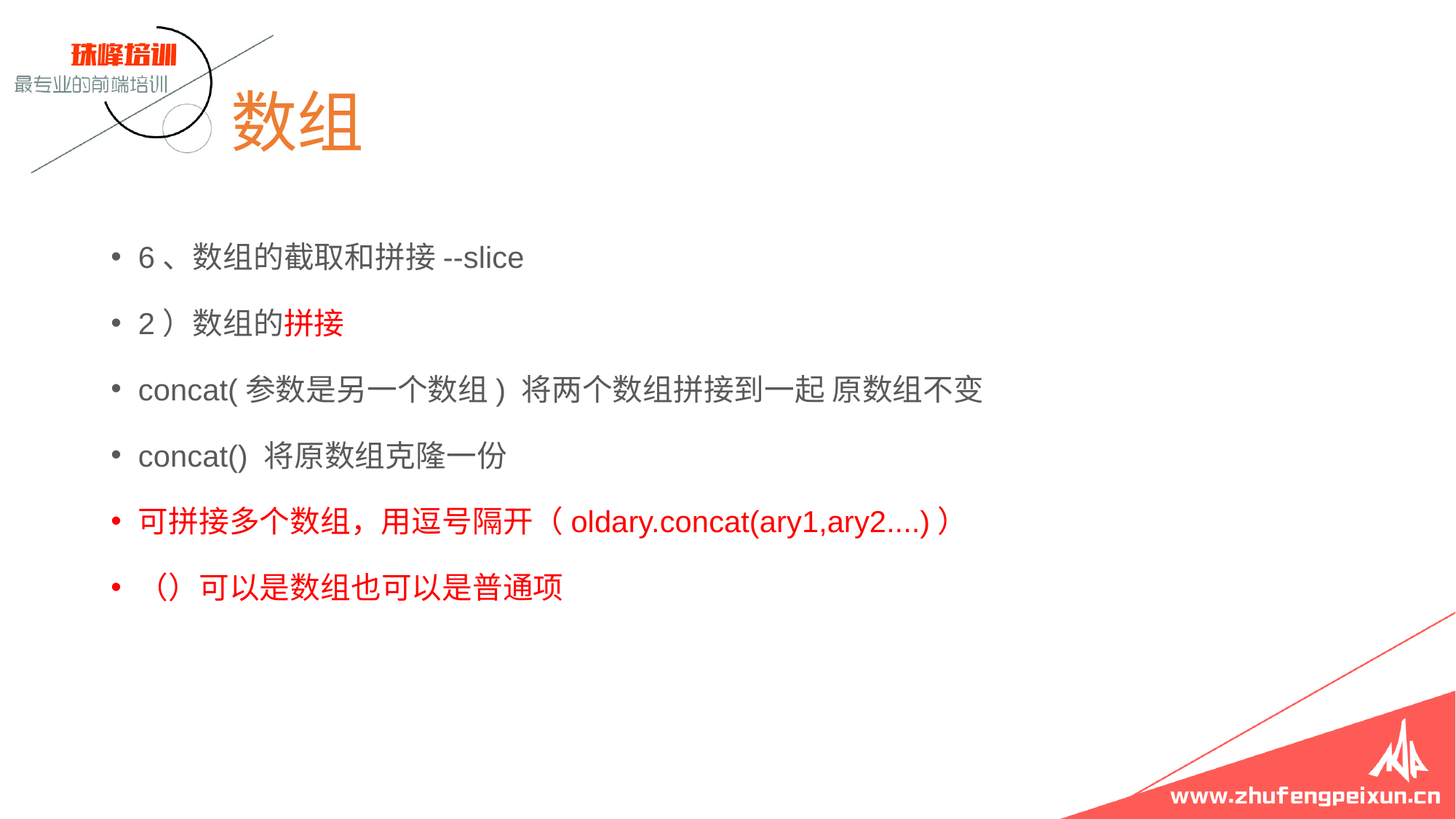

# 数组
6、数组的截取和拼接--slice
2）数组的拼接
concat(参数是另一个数组) 将两个数组拼接到一起 原数组不变
concat() 将原数组克隆一份
可拼接多个数组，用逗号隔开（oldary.concat(ary1,ary2....)）
（）可以是数组也可以是普通项